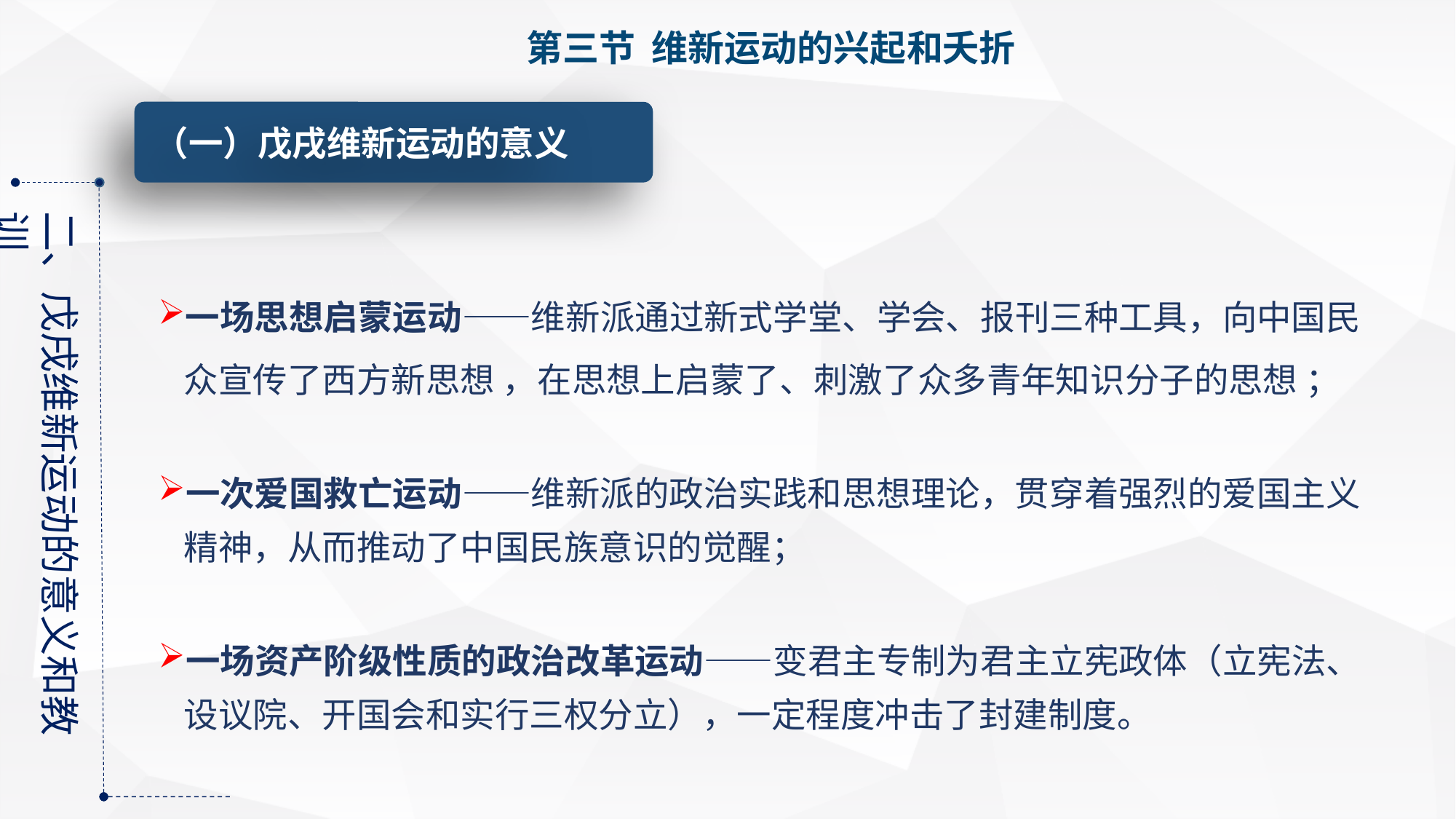

第三节  维新运动的兴起和夭折

（一）戊戌维新运动的意义

二、戊戌维新运动的意义和教训
一场思想启蒙运动——维新派通过新式学堂、学会、报刊三种工具，向中国民众宣传了西方新思想 ，在思想上启蒙了、刺激了众多青年知识分子的思想 ；
一次爱国救亡运动——维新派的政治实践和思想理论，贯穿着强烈的爱国主义精神，从而推动了中国民族意识的觉醒；
一场资产阶级性质的政治改革运动——变君主专制为君主立宪政体（立宪法、设议院、开国会和实行三权分立），一定程度冲击了封建制度。